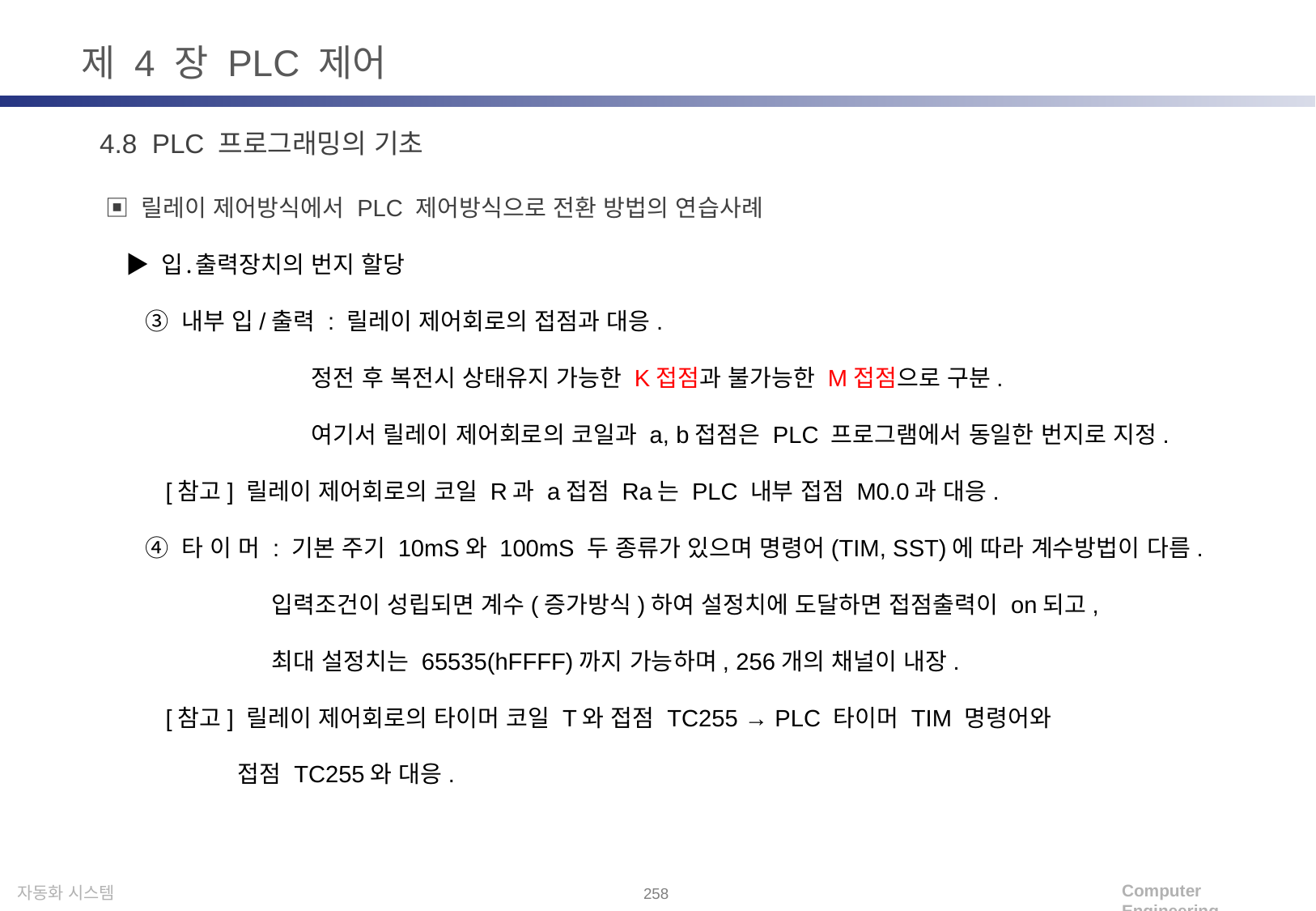

제 4 장 PLC 제어
4.8  PLC 프로그래밍의 기초
▣ 릴레이 제어방식에서 PLC 제어방식으로 전환 방법의 연습사례
   ▶ 입․출력장치의 번지 할당
      ③ 내부 입/출력 : 릴레이 제어회로의 접점과 대응.
                              정전 후 복전시 상태유지 가능한 K접점과 불가능한 M접점으로 구분.
                              여기서 릴레이 제어회로의 코일과 a, b접점은 PLC 프로그램에서 동일한 번지로 지정.
         [참고] 릴레이 제어회로의 코일 R과 a접점 Ra는 PLC 내부 접점 M0.0과 대응.
      ④ 타 이 머 : 기본 주기 10mS와 100mS 두 종류가 있으며 명령어(TIM, SST)에 따라 계수방법이 다름.
                        입력조건이 성립되면 계수(증가방식)하여 설정치에 도달하면 접점출력이 on되고,
                        최대 설정치는 65535(hFFFF)까지 가능하며, 256개의 채널이 내장.
         [참고] 릴레이 제어회로의 타이머 코일 T와 접점 TC255 → PLC 타이머 TIM 명령어와
                   접점 TC255와 대응.